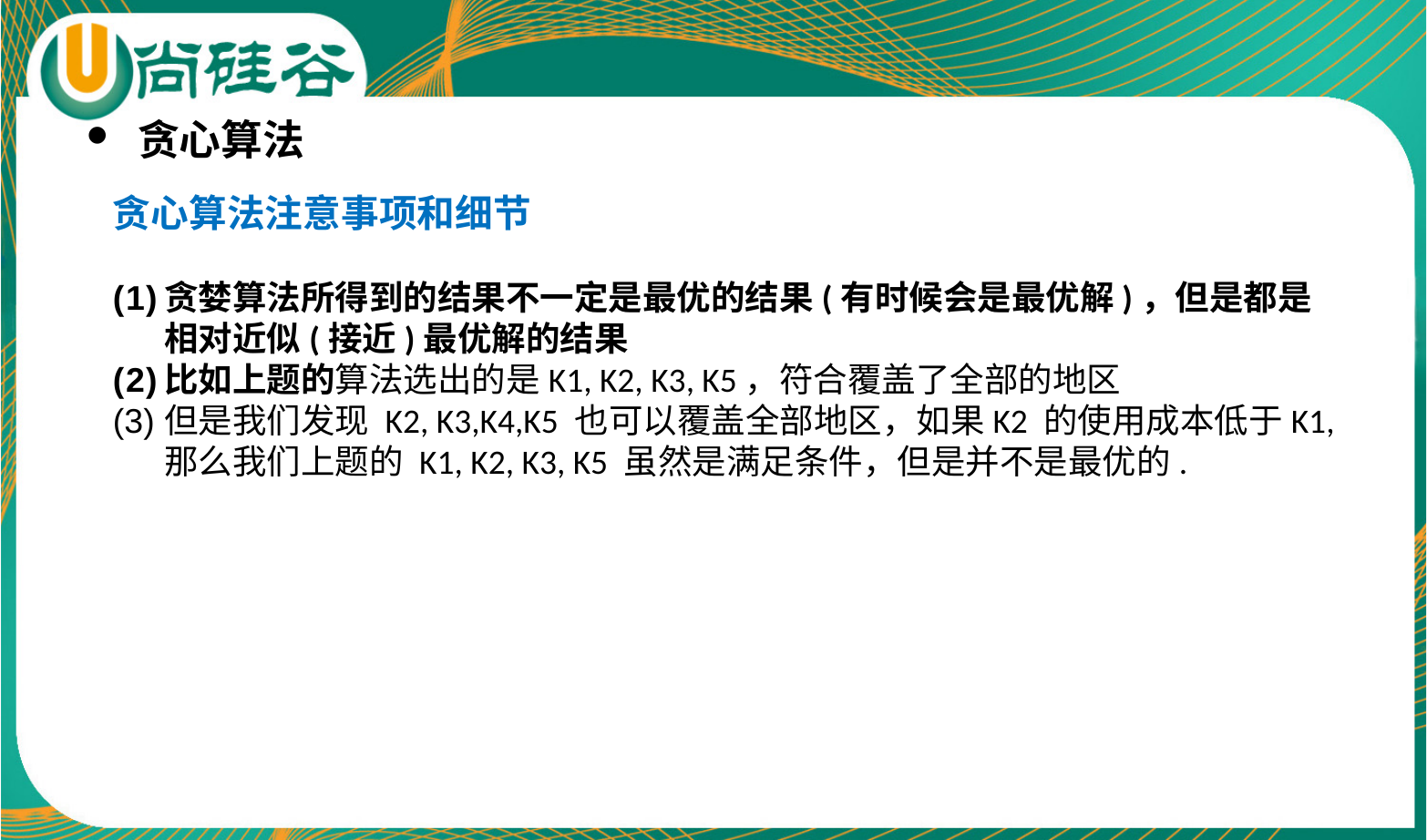

贪心算法
贪心算法注意事项和细节

贪婪算法所得到的结果不一定是最优的结果(有时候会是最优解)，但是都是相对近似(接近)最优解的结果
比如上题的算法选出的是K1, K2, K3, K5，符合覆盖了全部的地区
但是我们发现 K2, K3,K4,K5 也可以覆盖全部地区，如果K2 的使用成本低于K1,那么我们上题的 K1, K2, K3, K5 虽然是满足条件，但是并不是最优的.